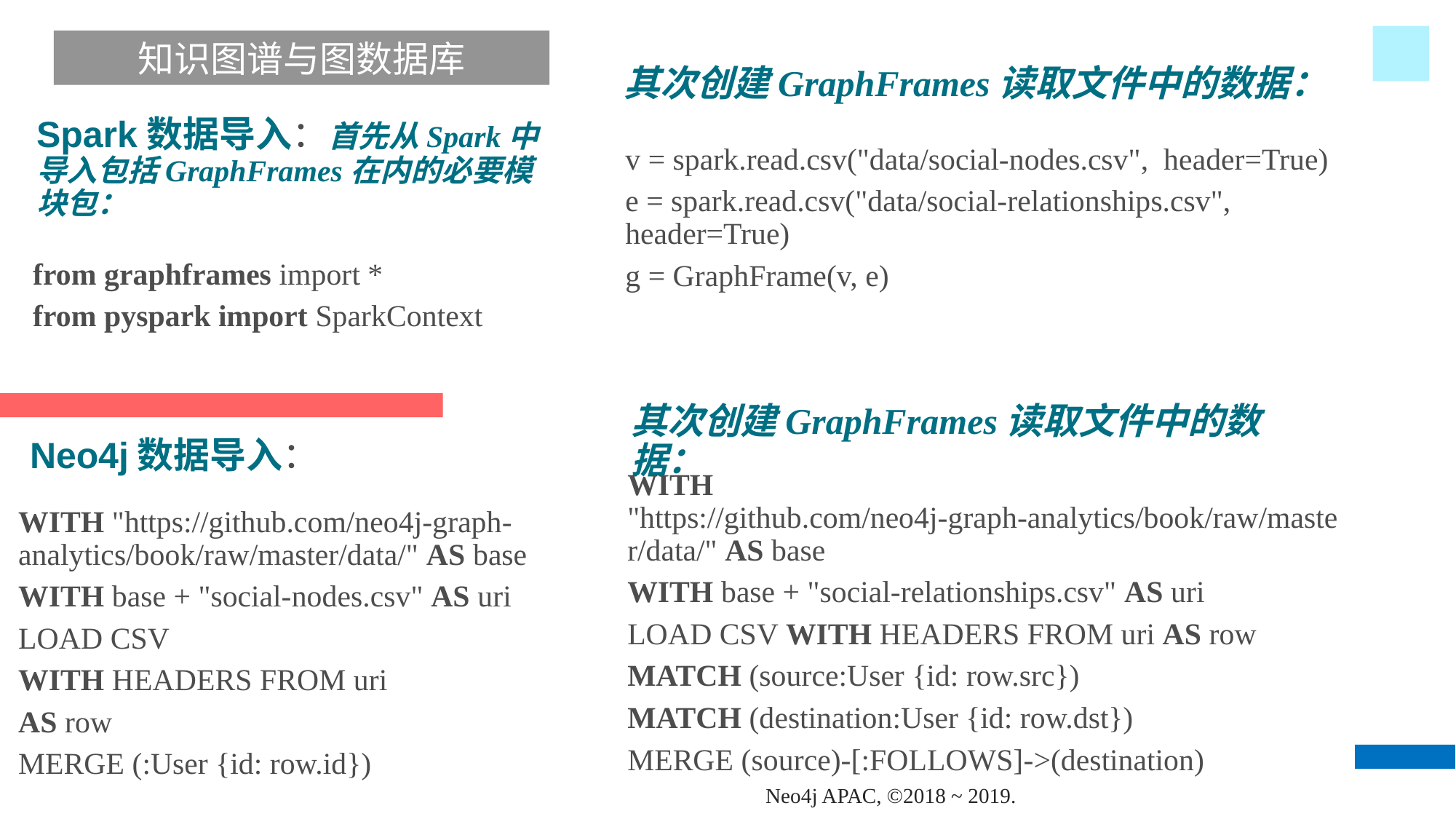

知识图谱与图数据库
其次创建GraphFrames读取文件中的数据：
Spark数据导入：首先从Spark中导入包括GraphFrames在内的必要模块包：

v = spark.read.csv("data/social-nodes.csv",  header=True)
e = spark.read.csv("data/social-relationships.csv", header=True)
g = GraphFrame(v, e)

from graphframes import *
from pyspark import SparkContext
其次创建GraphFrames读取文件中的数据：
Neo4j数据导入：
WITH "https://github.com/neo4j-graph-analytics/book/raw/master/data/" AS base
WITH base + "social-relationships.csv" AS uri
LOAD CSV WITH HEADERS FROM uri AS row
MATCH (source:User {id: row.src})
MATCH (destination:User {id: row.dst})
MERGE (source)-[:FOLLOWS]->(destination)
WITH "https://github.com/neo4j-graph-analytics/book/raw/master/data/" AS base
WITH base + "social-nodes.csv" AS uri
LOAD CSV
WITH HEADERS FROM uri
AS row
MERGE (:User {id: row.id})